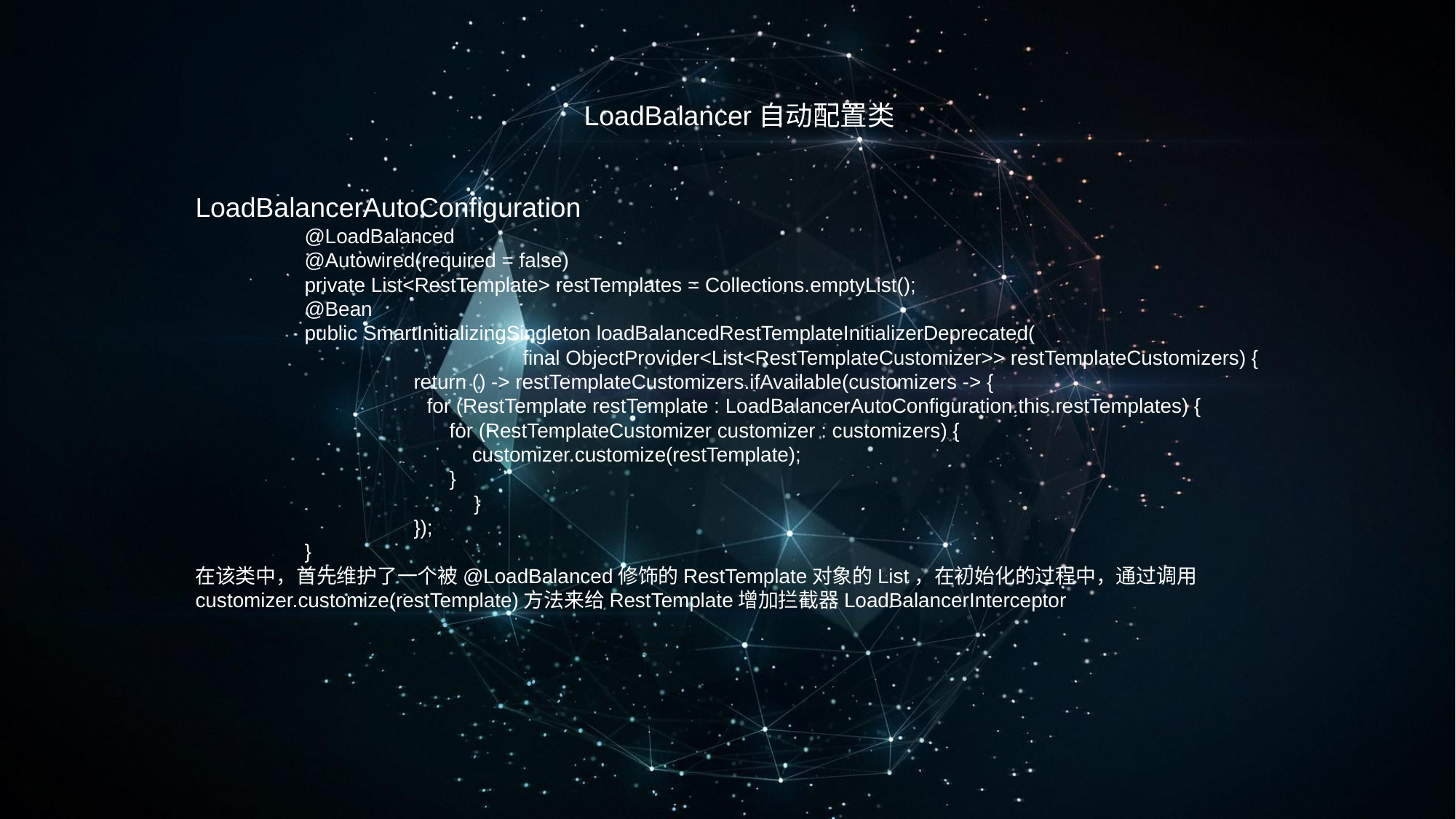

LoadBalancer自动配置类
LoadBalancerAutoConfiguration
	@LoadBalanced
	@Autowired(required = false)
	private List<RestTemplate> restTemplates = Collections.emptyList();
	@Bean
	public SmartInitializingSingleton loadBalancedRestTemplateInitializerDeprecated(
			final ObjectProvider<List<RestTemplateCustomizer>> restTemplateCustomizers) {
		return () -> restTemplateCustomizers.ifAvailable(customizers -> {
            for (RestTemplate restTemplate : LoadBalancerAutoConfiguration.this.restTemplates) {
                for (RestTemplateCustomizer customizer : customizers) {
                    customizer.customize(restTemplate);
                }
 }
        	});
	}
在该类中，首先维护了一个被@LoadBalanced修饰的RestTemplate对象的List，在初始化的过程中，通过调用customizer.customize(restTemplate)方法来给RestTemplate增加拦截器LoadBalancerInterceptor